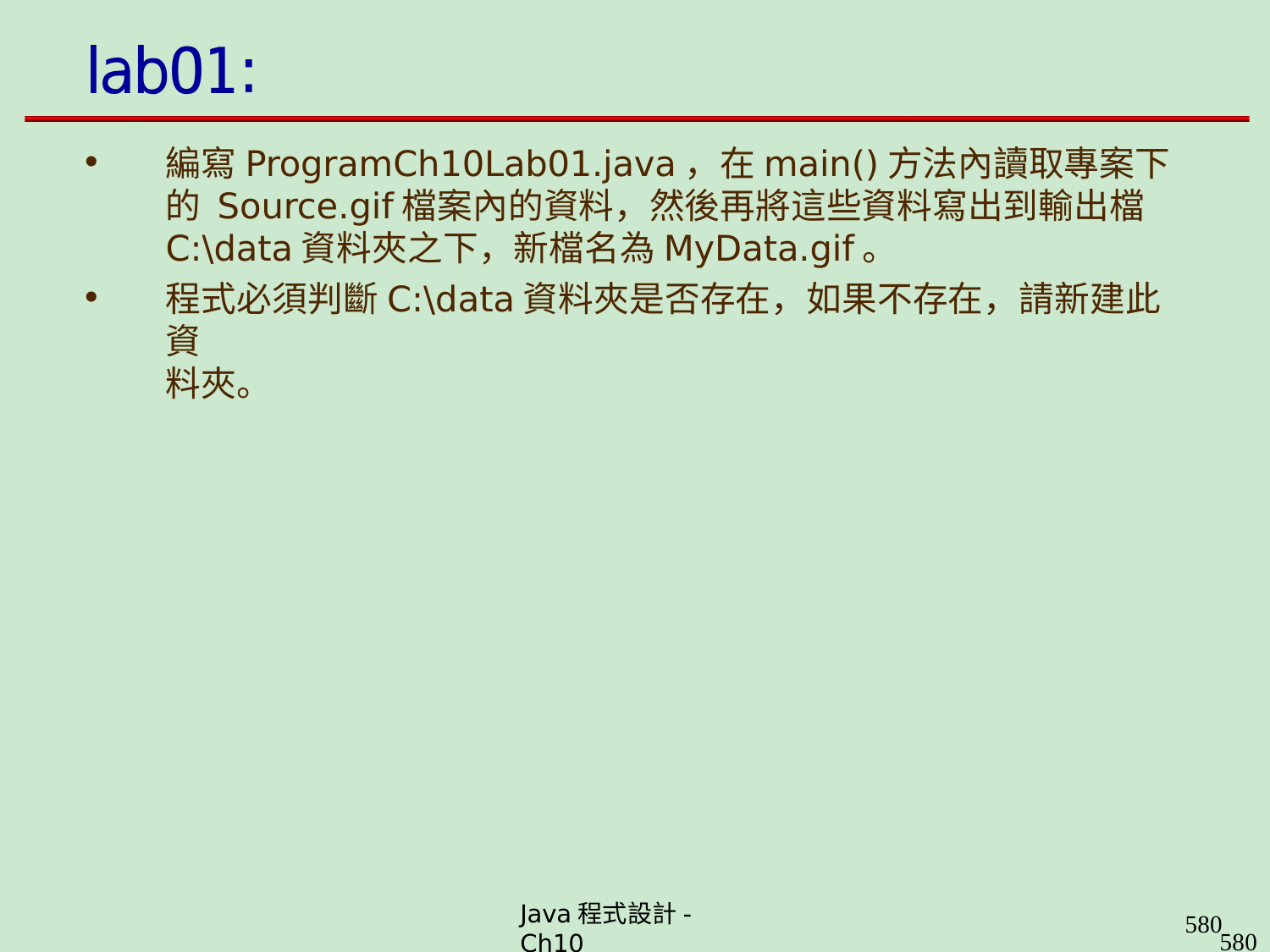

# lab01:
編寫ProgramCh10Lab01.java，在main()方法內讀取專案下的 Source.gif檔案內的資料，然後再將這些資料寫出到輸出檔 C:\data資料夾之下，新檔名為MyData.gif。
程式必須判斷C:\data資料夾是否存在，如果不存在，請新建此資
料夾。
Java程式設計-Ch10
580
580